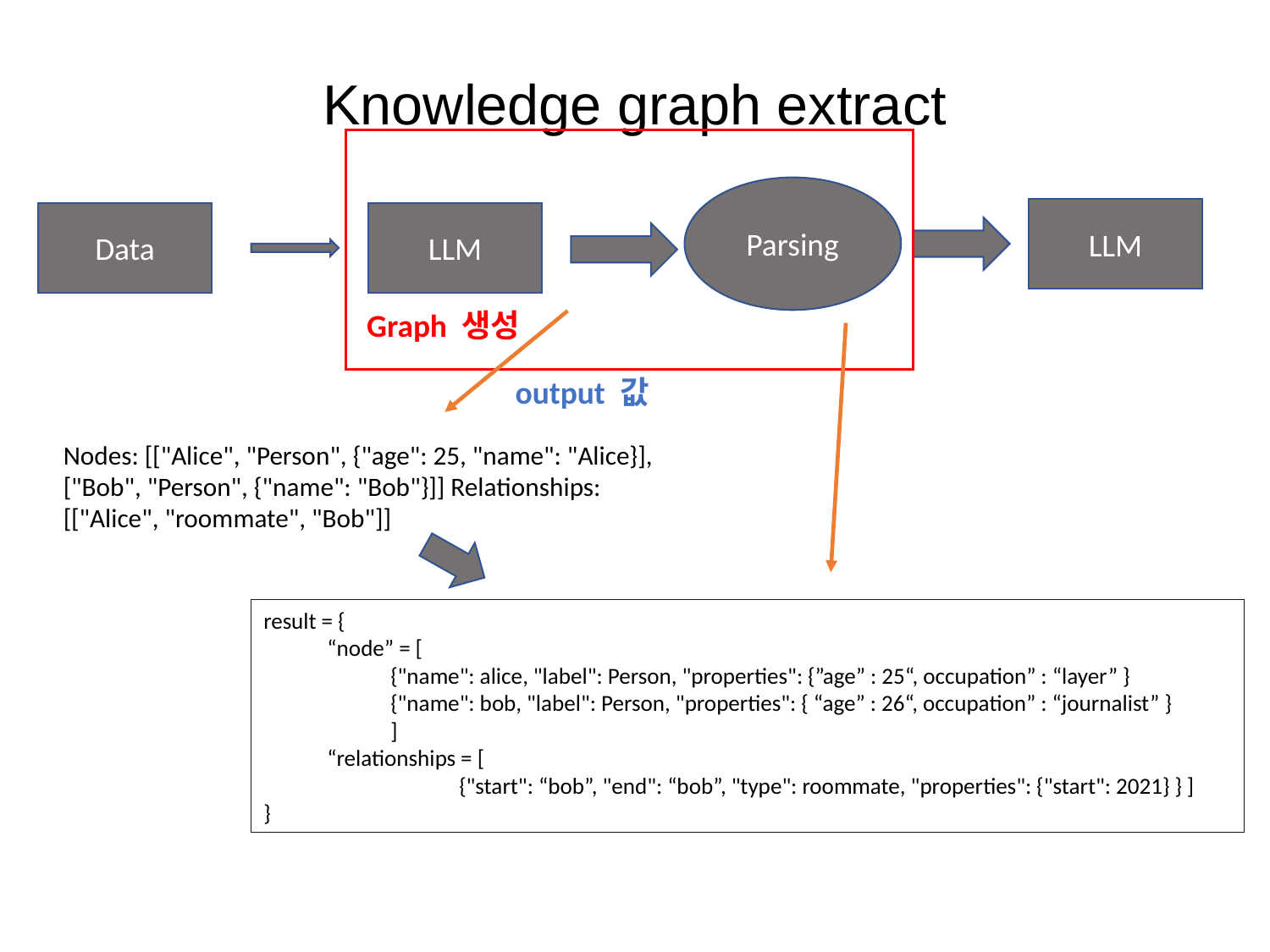

Knowledge graph extract

Parsing
LLM
Data
LLM

Graph 생성
output 값
Nodes: [["Alice", "Person", {"age": 25, "name": "Alice}], ["Bob", "Person", {"name": "Bob"}]] Relationships: [["Alice", "roommate", "Bob"]]

result = {
“node” = [
{"name": alice, "label": Person, "properties": {”age” : 25“, occupation” : “layer” }
{"name": bob, "label": Person, "properties": { “age” : 26“, occupation” : “journalist” }
]
“relationships = [
	 {"start": “bob”, "end": “bob”, "type": roommate, "properties": {"start": 2021} } ]
}